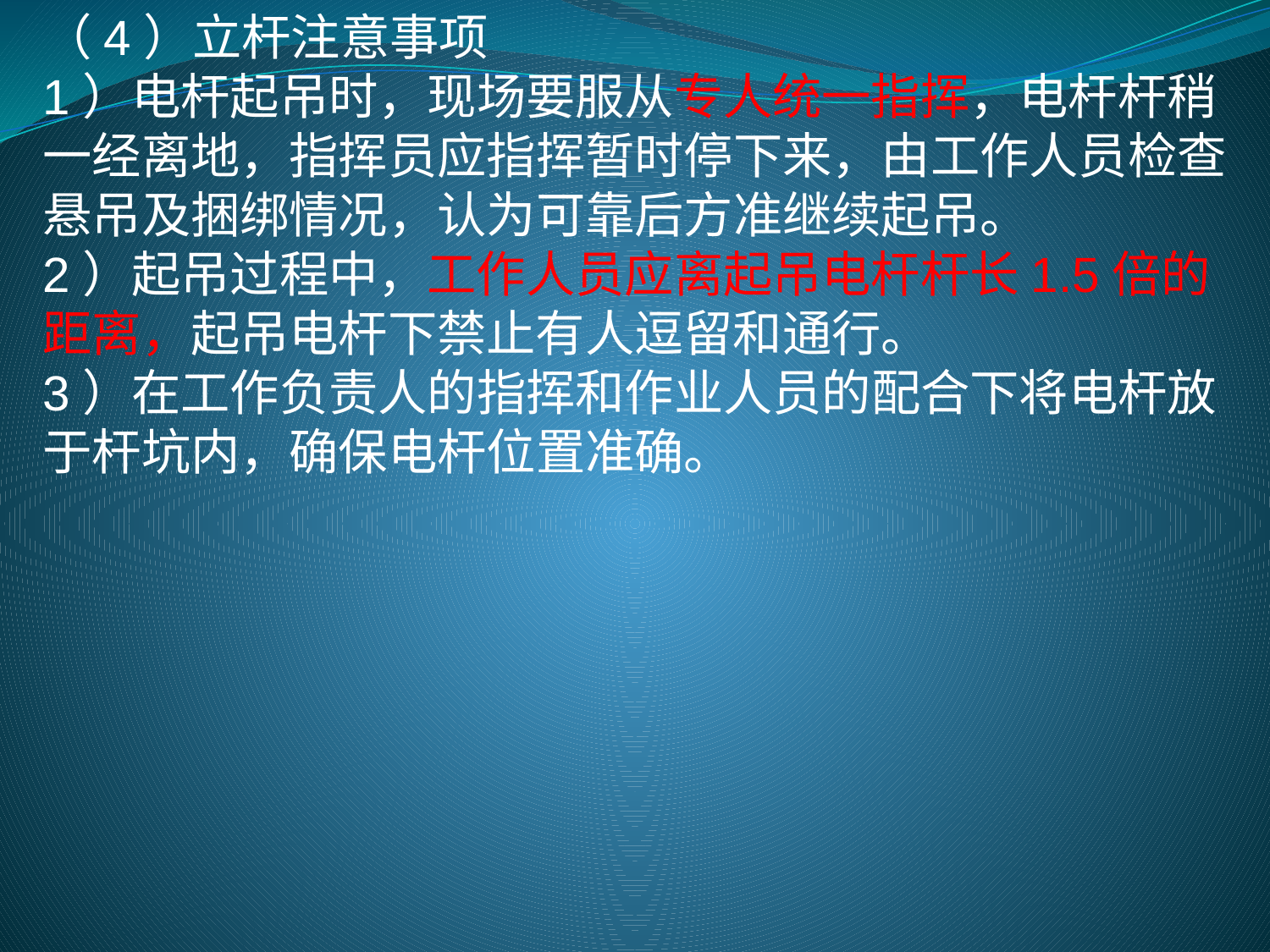

（4）立杆注意事项
1）电杆起吊时，现场要服从专人统一指挥，电杆杆稍一经离地，指挥员应指挥暂时停下来，由工作人员检查悬吊及捆绑情况，认为可靠后方准继续起吊。
2）起吊过程中，工作人员应离起吊电杆杆长1.5倍的距离，起吊电杆下禁止有人逗留和通行。
3）在工作负责人的指挥和作业人员的配合下将电杆放于杆坑内，确保电杆位置准确。